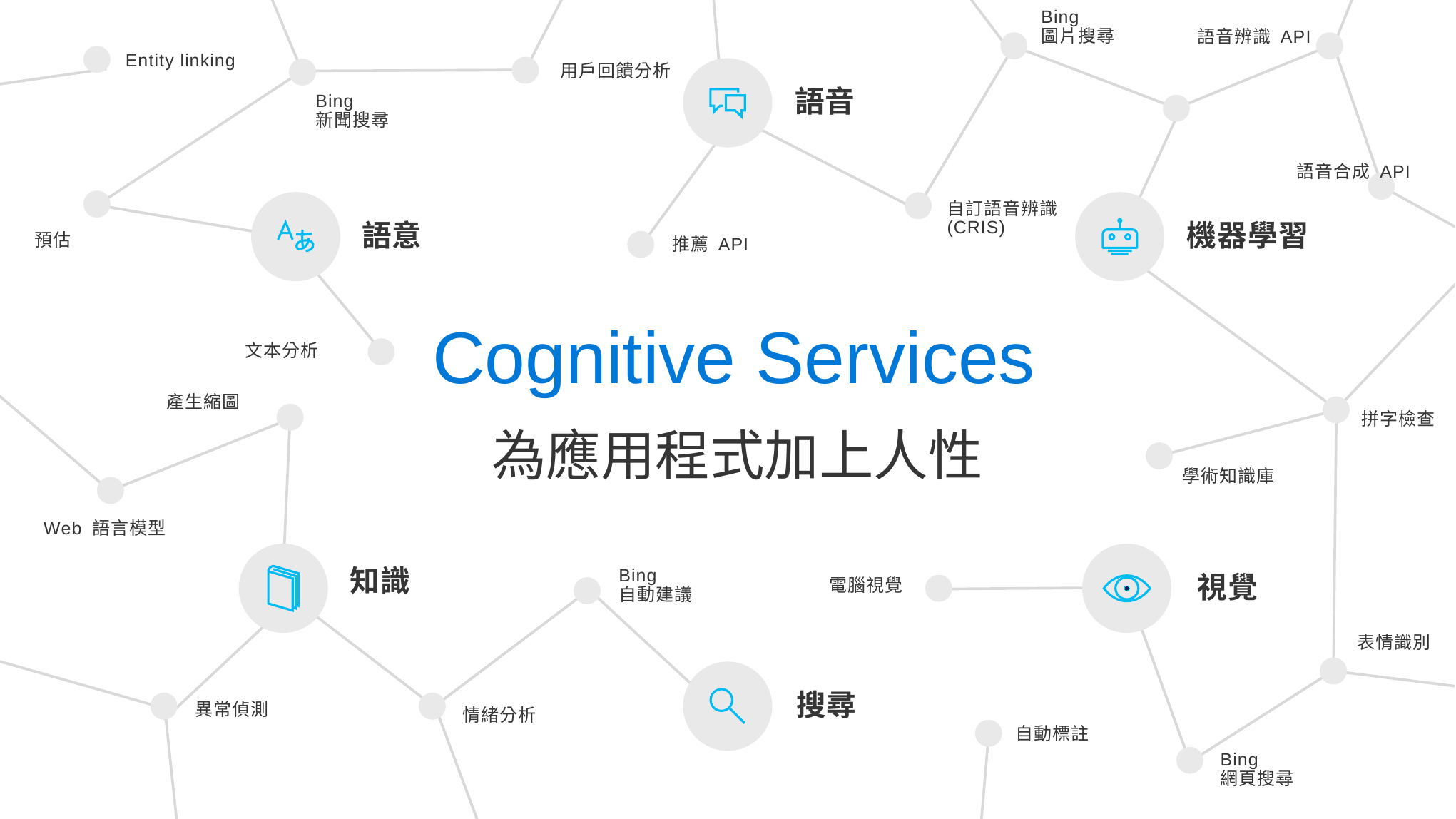

Bing
圖片搜尋
語音辨識 API

Entity linking

用戶回饋分析

語音
Bing
新聞搜尋

語音合成 API

自訂語音辨識 (CRIS)
語意
機器學習
預估
推薦 API

Cognitive Services
文本分析

產生縮圖

拼字檢查

為應用程式加上人性

學術知識庫

Web 語言模型

Bing
自動建議
電腦視覺
知識
視覺

表情識別

搜尋
異常偵測

情緒分析
自動標註

Bing
網頁搜尋